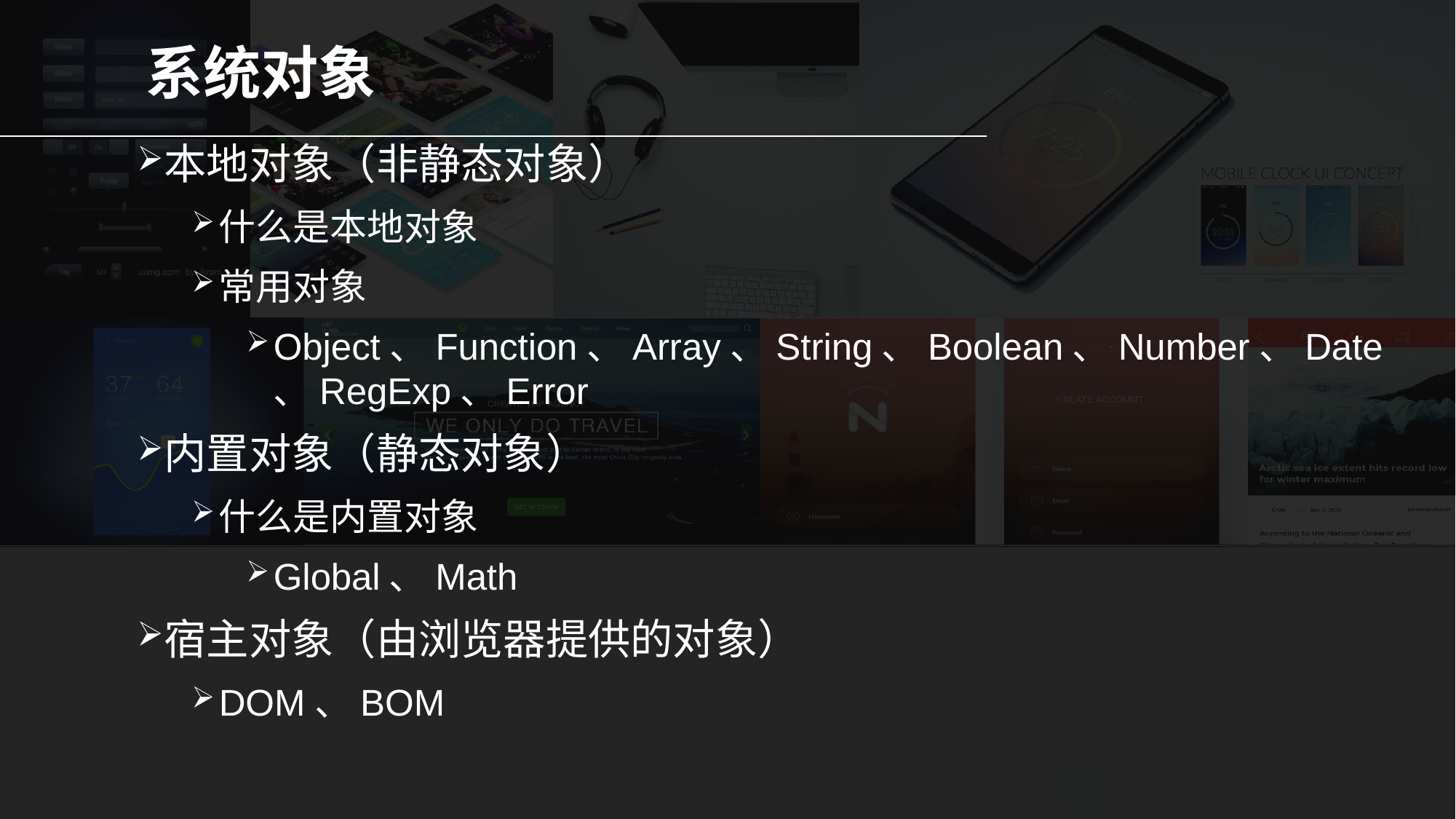

# 系统对象
本地对象（非静态对象）
什么是本地对象
常用对象
Object、Function、Array、String、Boolean、Number、Date、RegExp、Error
内置对象（静态对象）
什么是内置对象
Global、Math
宿主对象（由浏览器提供的对象）
DOM、BOM